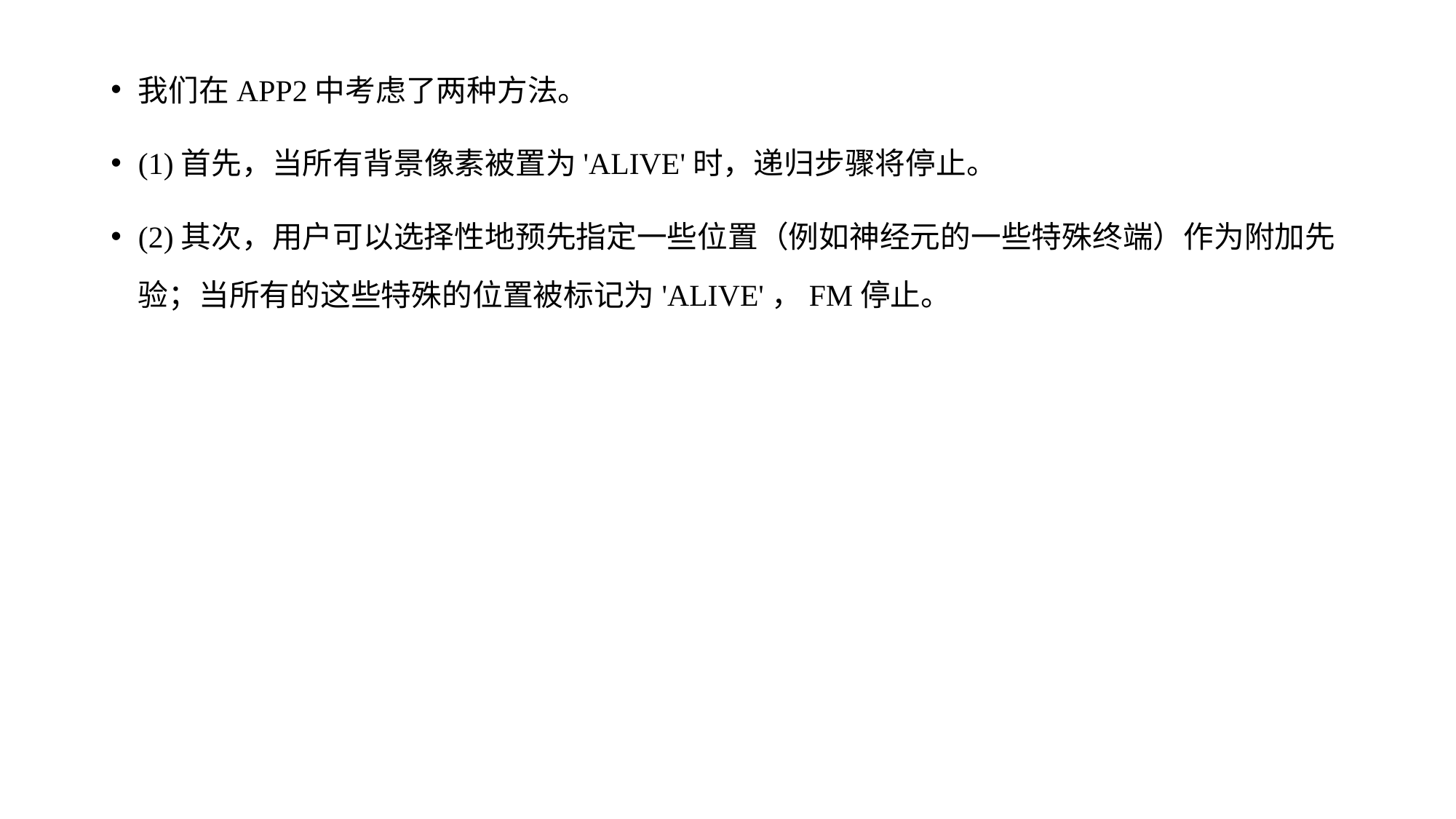

# 我们在APP2中考虑了两种方法。
(1)首先，当所有背景像素被置为'ALIVE'时，递归步骤将停止。
(2)其次，用户可以选择性地预先指定一些位置（例如神经元的一些特殊终端）作为附加先验；当所有的这些特殊的位置被标记为'ALIVE'，FM停止。